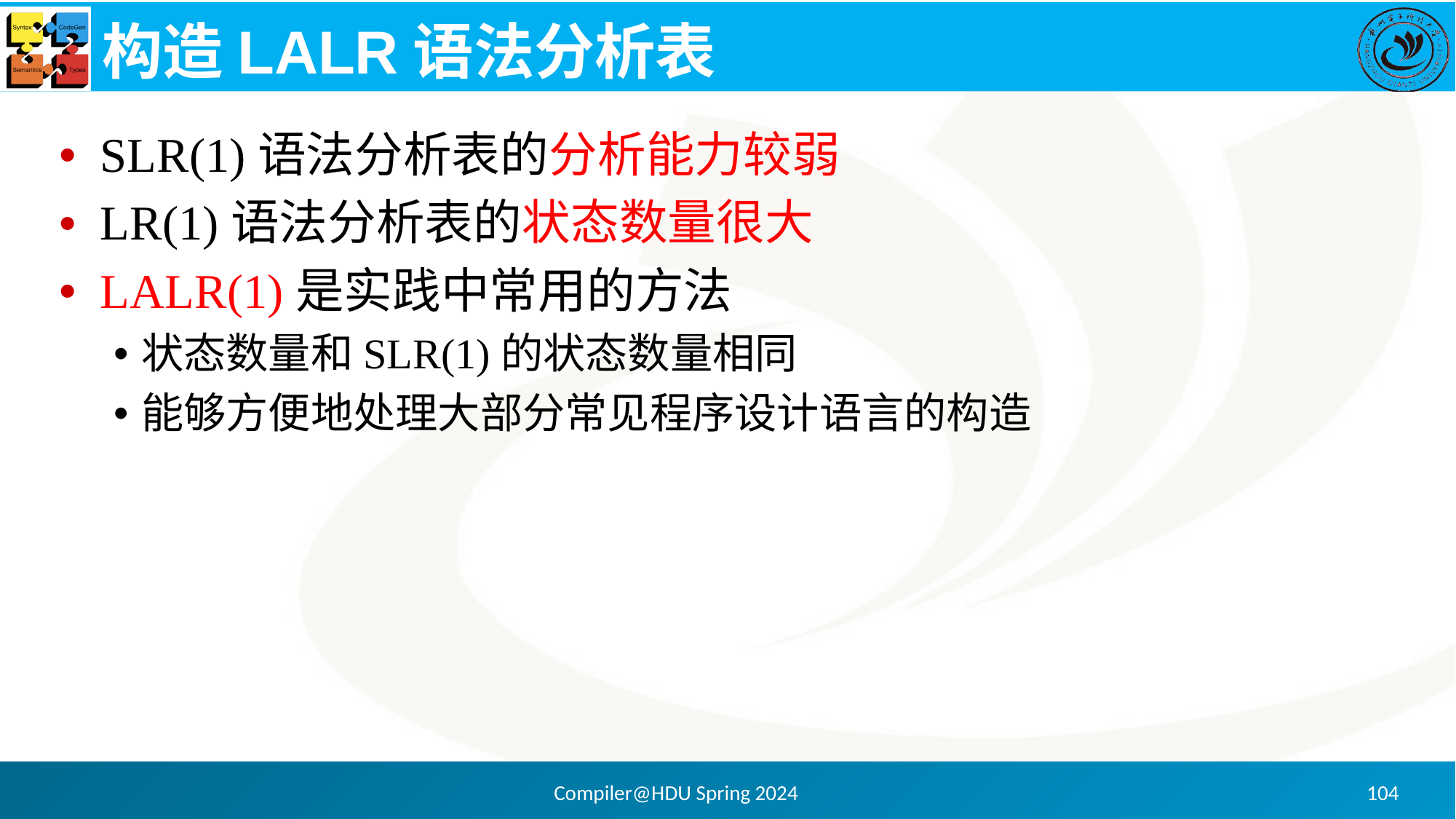

# 构造LALR语法分析表
SLR(1)语法分析表的分析能力较弱
LR(1)语法分析表的状态数量很大
LALR(1)是实践中常用的方法
状态数量和SLR(1)的状态数量相同
能够方便地处理大部分常见程序设计语言的构造
Compiler@HDU Spring 2024
104